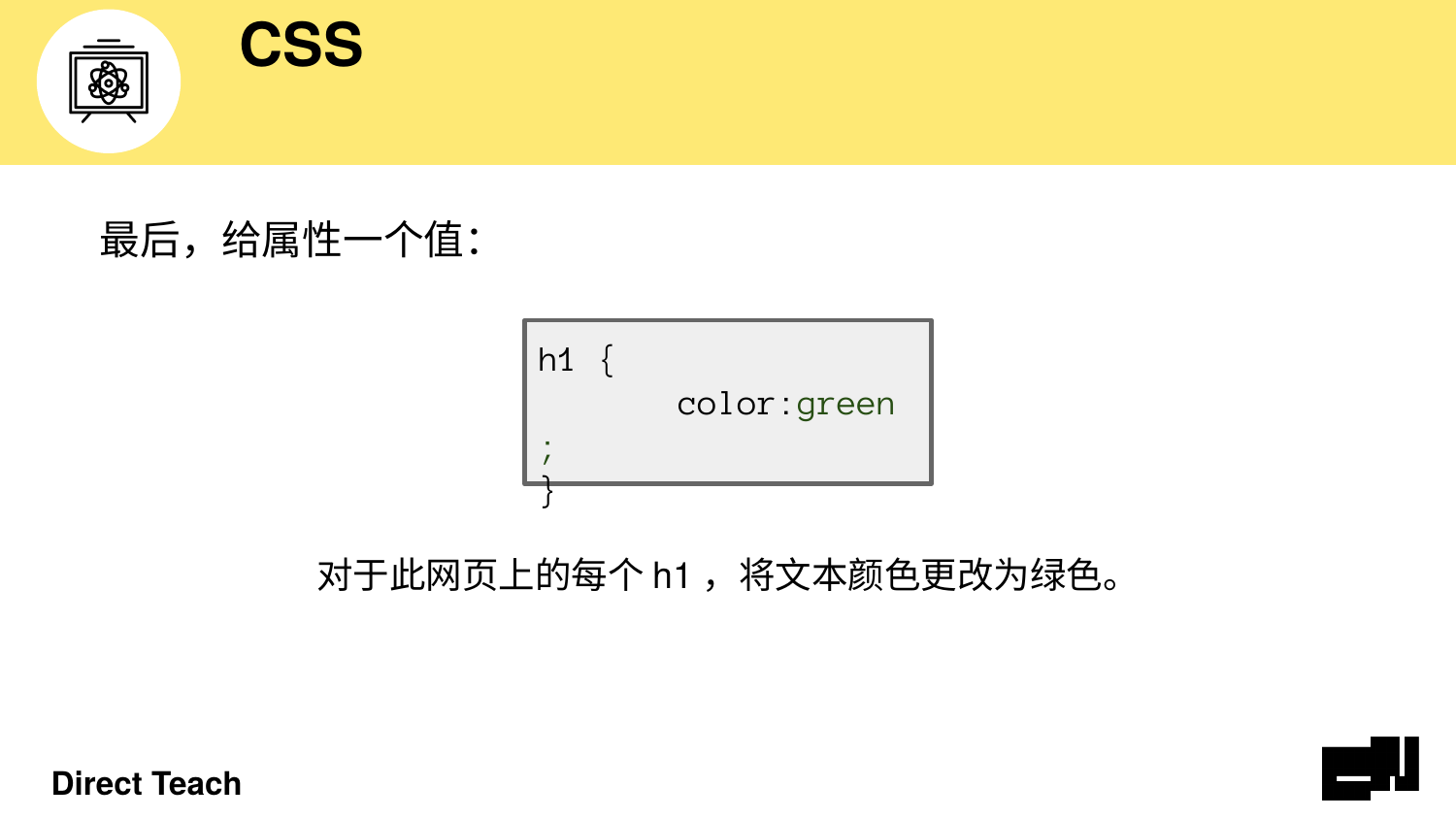

# CSS
最后，给属性一个值：
h1 {	       color:green;
}
对于此网页上的每个h1，将文本颜色更改为绿色。